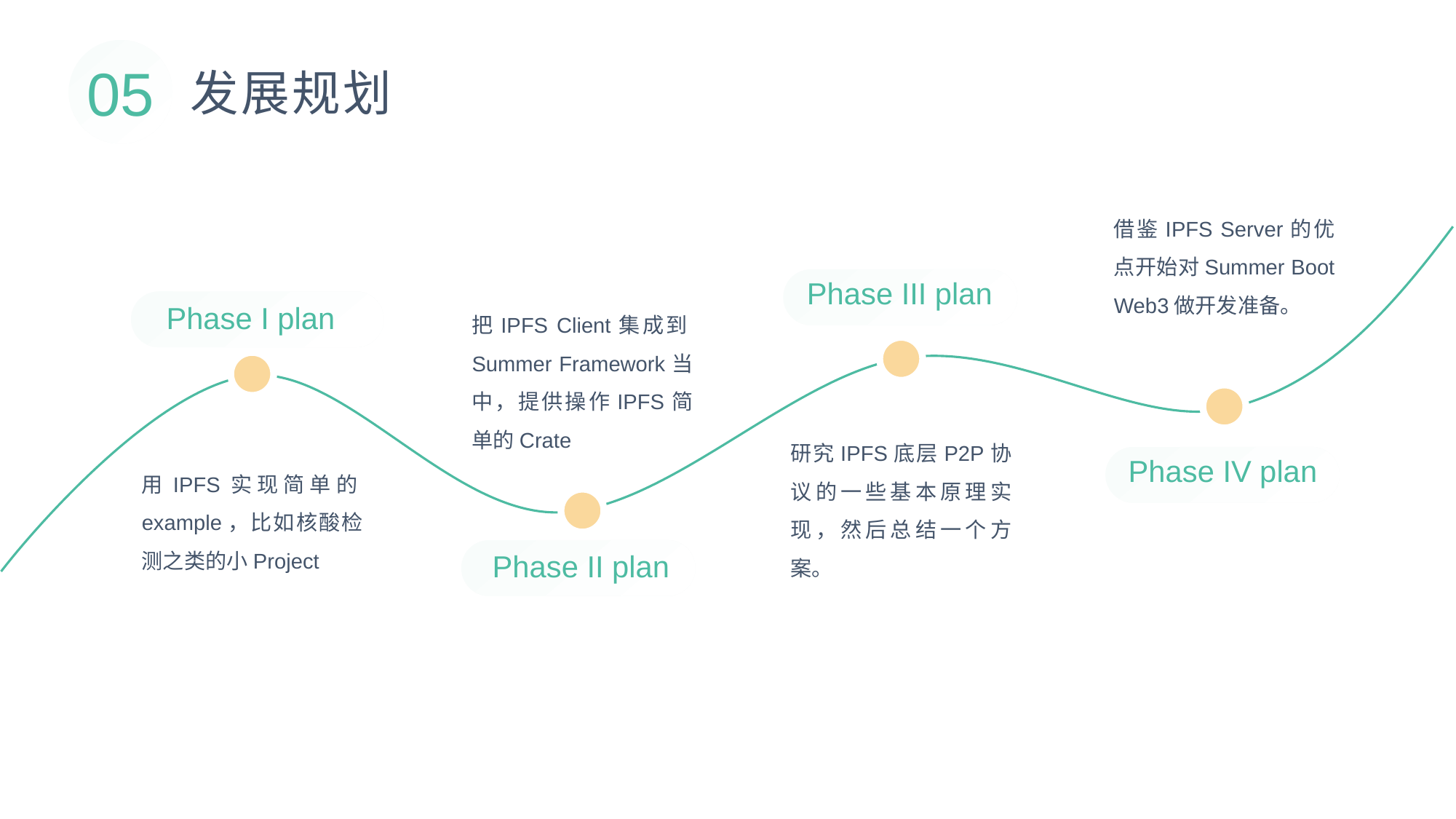

05
发展规划
借鉴IPFS Server的优点开始对Summer Boot Web3做开发准备。

Phase III plan

Phase I plan
把IPFS Client集成到Summer Framework当中，提供操作IPFS简单的Crate

研究IPFS底层P2P协议的一些基本原理实现，然后总结一个方案。
Phase IV plan

用IPFS实现简单的example，比如核酸检测之类的小Project

Phase II plan